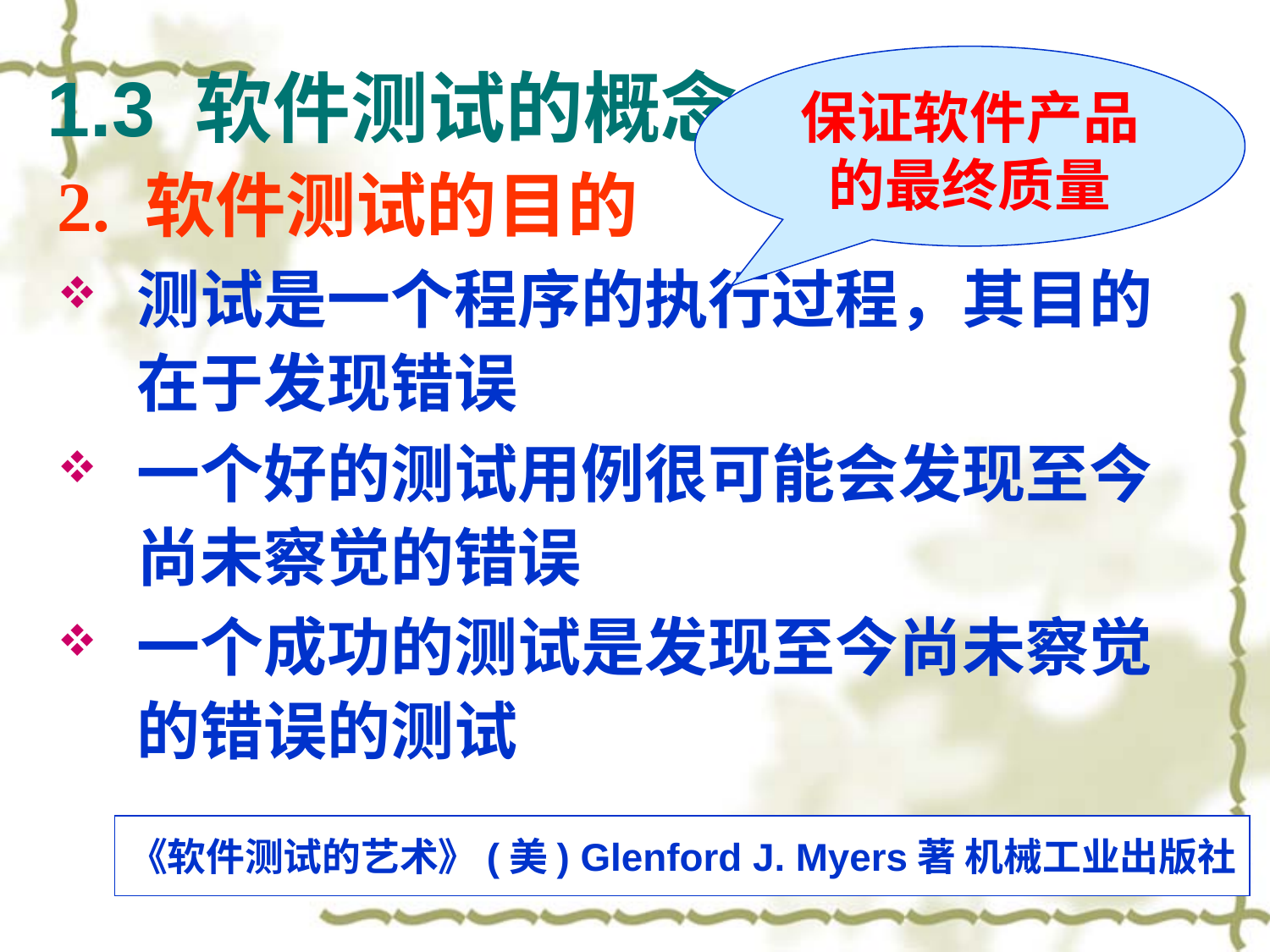

# 1.3 软件测试的概念
保证软件产品的最终质量
2. 软件测试的目的
测试是一个程序的执行过程，其目的在于发现错误
一个好的测试用例很可能会发现至今尚未察觉的错误
一个成功的测试是发现至今尚未察觉的错误的测试
《软件测试的艺术》(美) Glenford J. Myers著 机械工业出版社